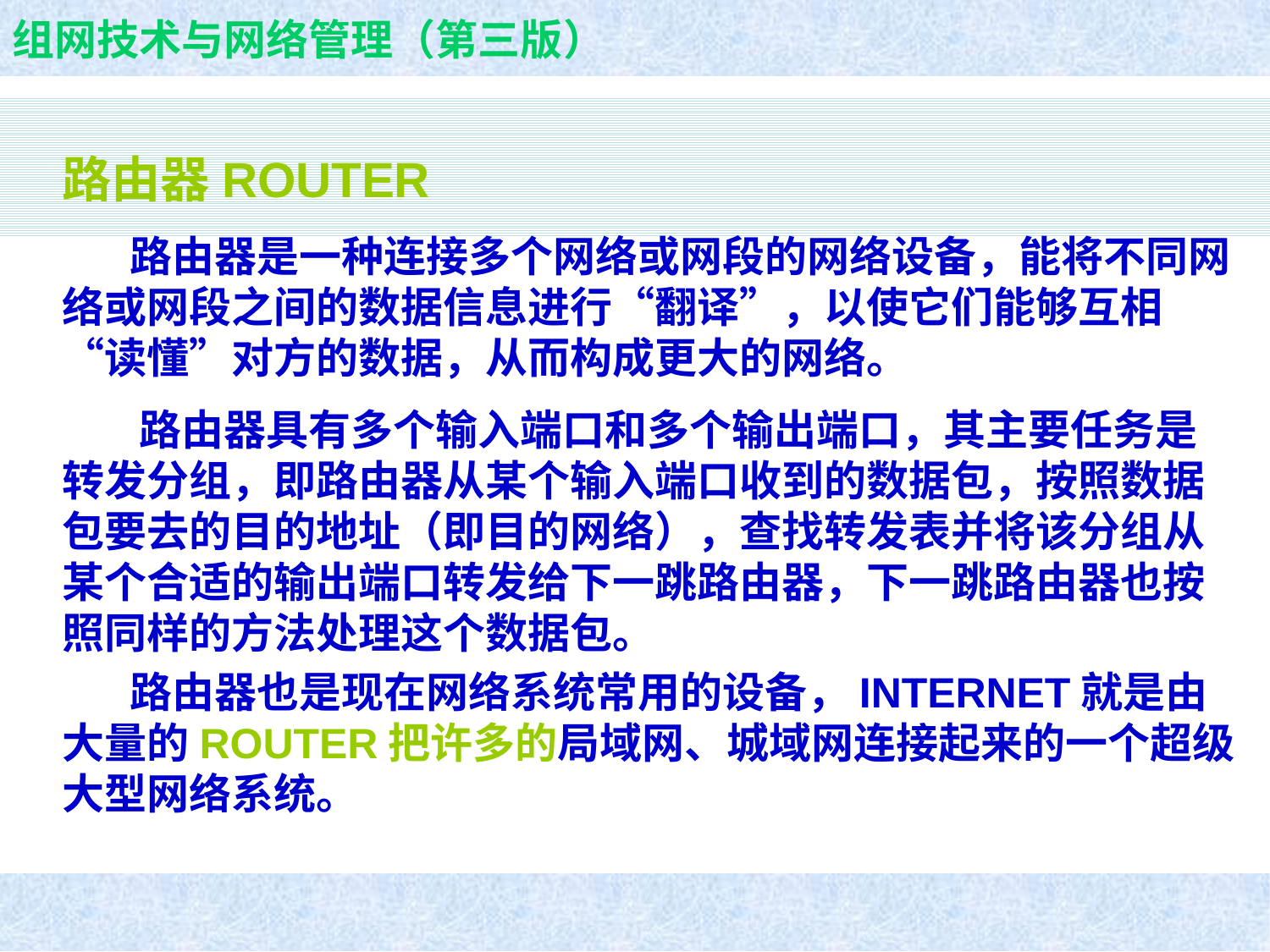

路由器ROUTER
      路由器是一种连接多个网络或网段的网络设备，能将不同网络或网段之间的数据信息进行“翻译”，以使它们能够互相“读懂”对方的数据，从而构成更大的网络。
       路由器具有多个输入端口和多个输出端口，其主要任务是转发分组，即路由器从某个输入端口收到的数据包，按照数据包要去的目的地址（即目的网络），查找转发表并将该分组从某个合适的输出端口转发给下一跳路由器，下一跳路由器也按照同样的方法处理这个数据包。
      路由器也是现在网络系统常用的设备，INTERNET就是由大量的ROUTER把许多的局域网、城域网连接起来的一个超级大型网络系统。